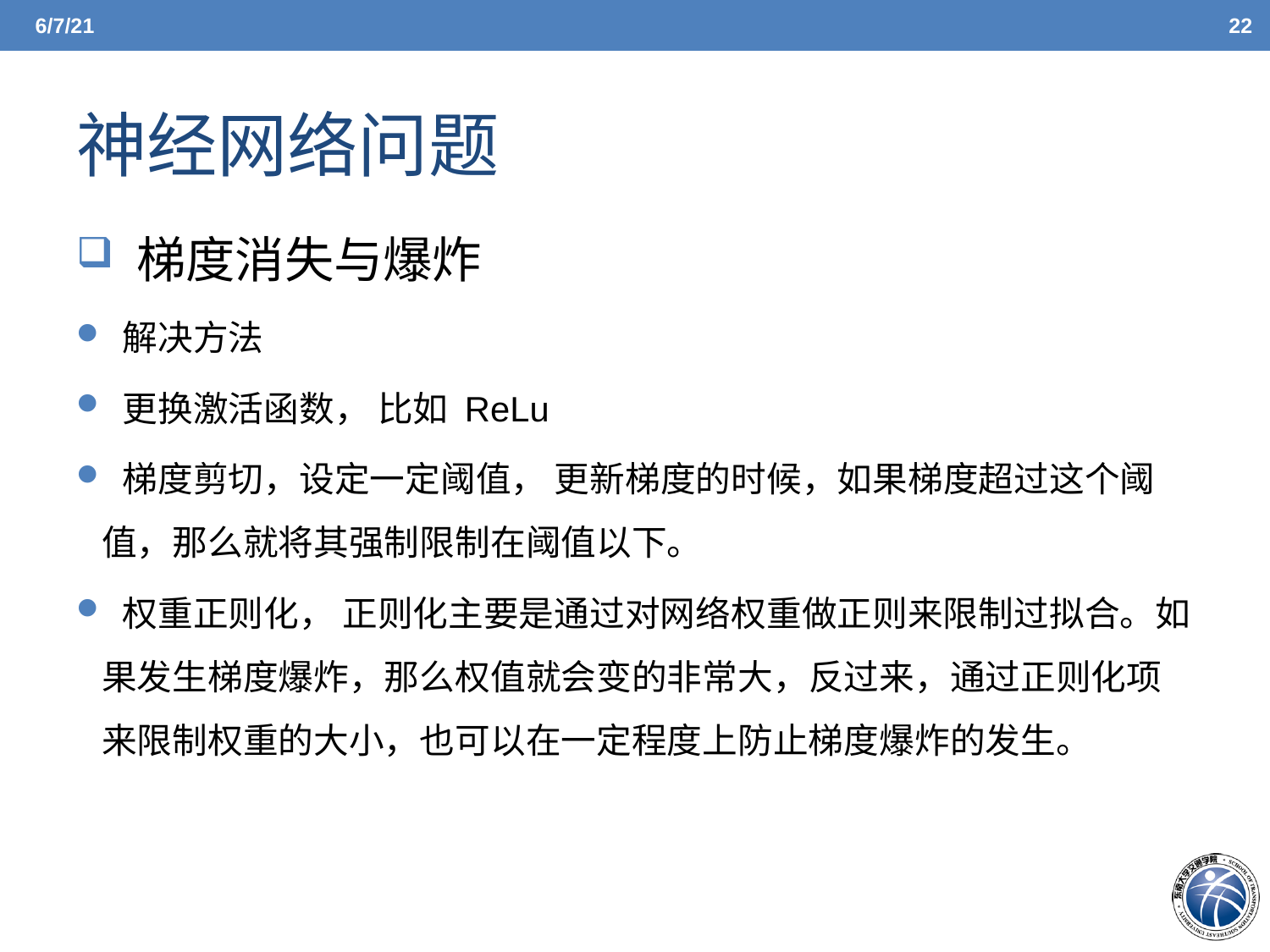

6/7/21
22
# 神经网络问题
 梯度消失与爆炸
 解决方法
 更换激活函数， 比如 ReLu
 梯度剪切，设定一定阈值， 更新梯度的时候，如果梯度超过这个阈值，那么就将其强制限制在阈值以下。
 权重正则化， 正则化主要是通过对网络权重做正则来限制过拟合。如果发生梯度爆炸，那么权值就会变的非常大，反过来，通过正则化项来限制权重的大小，也可以在一定程度上防止梯度爆炸的发生。